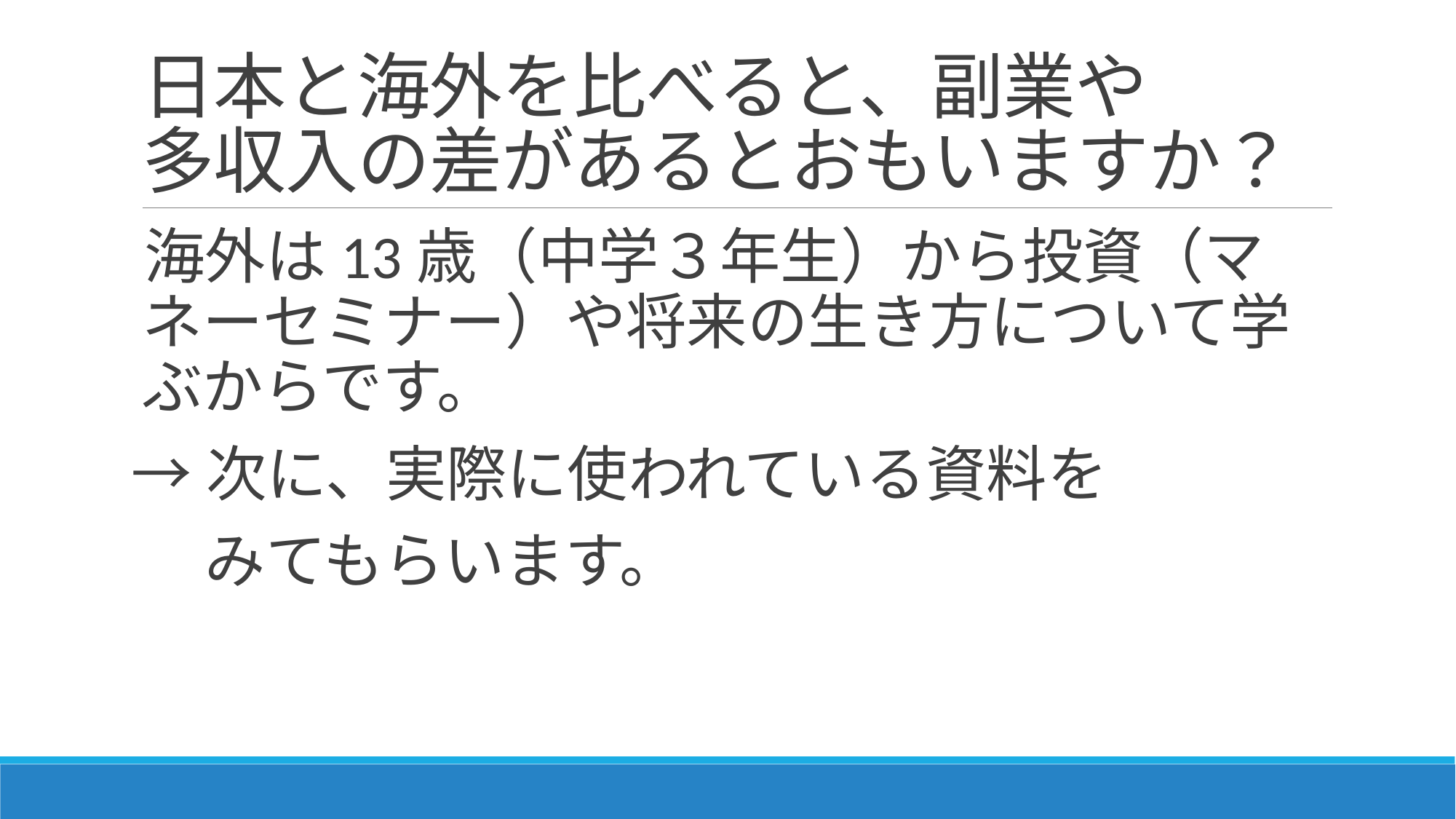

# 日本と海外を比べると、副業や 多収入の差があるとおもいますか？
海外は13歳（中学３年生）から投資（マネーセミナー）や将来の生き方について学ぶからです。
→次に、実際に使われている資料を
　みてもらいます。